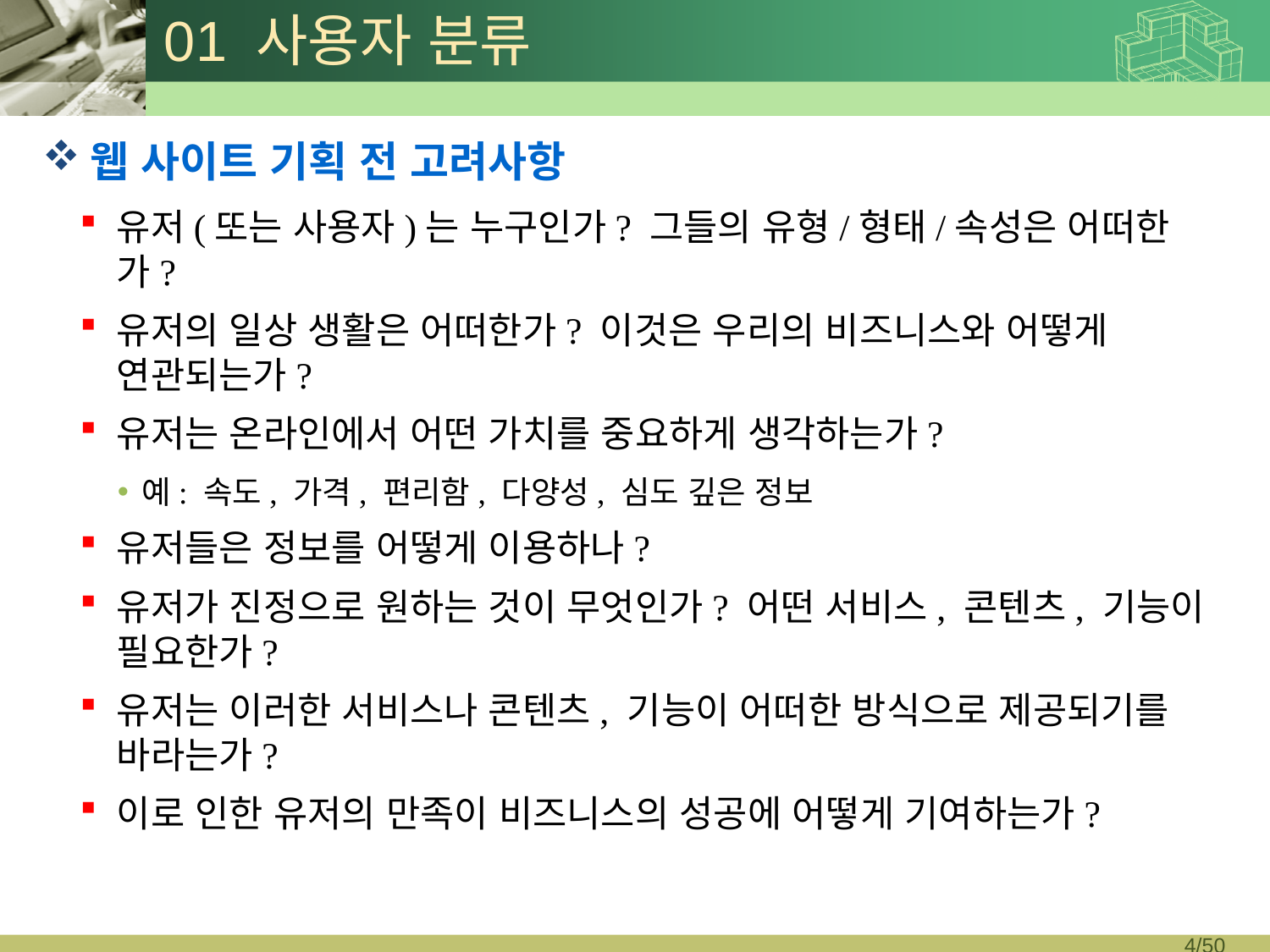

# 01 사용자 분류
웹 사이트 기획 전 고려사항
유저(또는 사용자)는 누구인가? 그들의 유형/형태/속성은 어떠한가?
유저의 일상 생활은 어떠한가? 이것은 우리의 비즈니스와 어떻게 연관되는가?
유저는 온라인에서 어떤 가치를 중요하게 생각하는가?
예: 속도, 가격, 편리함, 다양성, 심도 깊은 정보
유저들은 정보를 어떻게 이용하나?
유저가 진정으로 원하는 것이 무엇인가? 어떤 서비스, 콘텐츠, 기능이 필요한가?
유저는 이러한 서비스나 콘텐츠, 기능이 어떠한 방식으로 제공되기를 바라는가?
이로 인한 유저의 만족이 비즈니스의 성공에 어떻게 기여하는가?